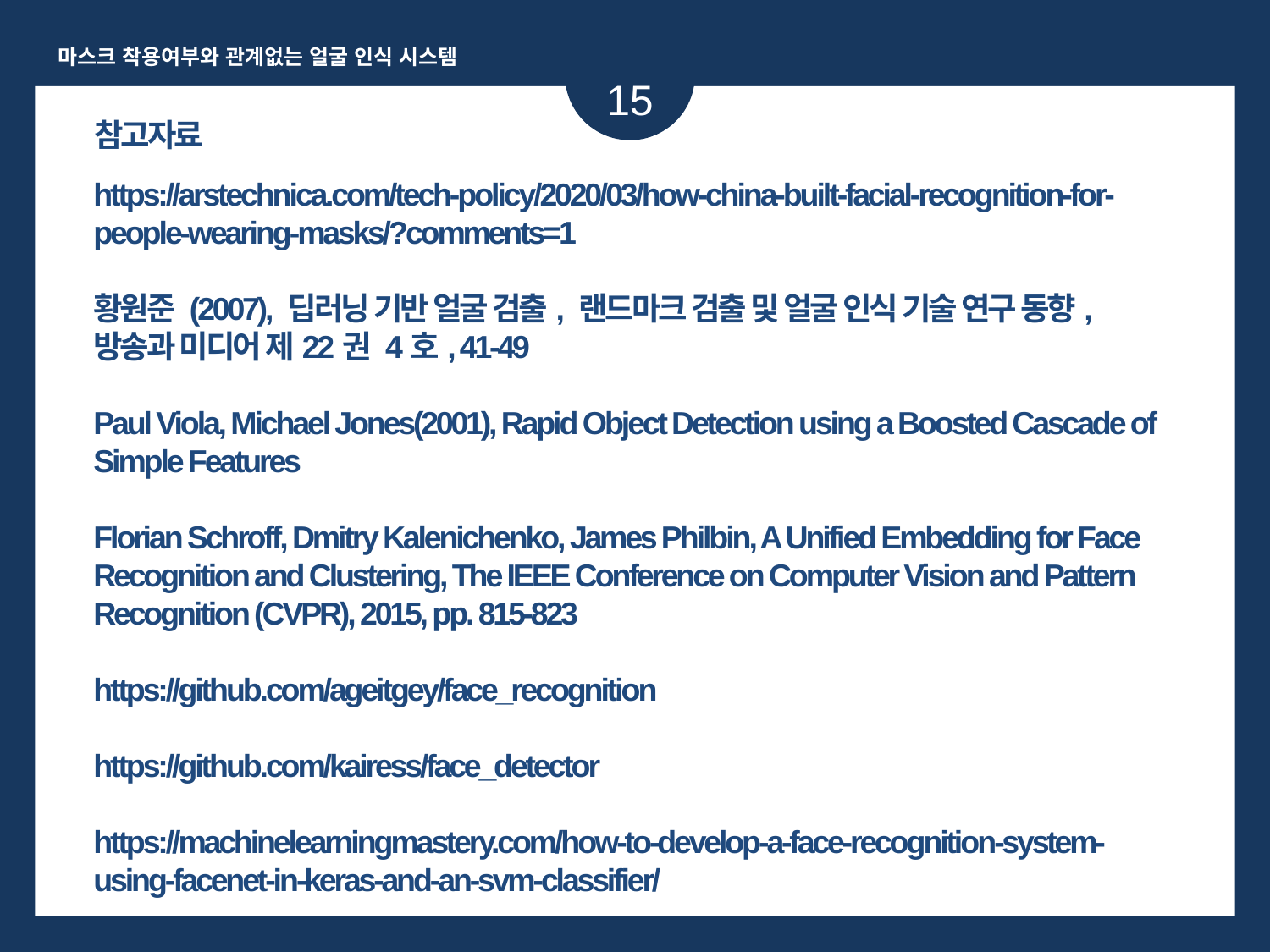

마스크 착용여부와 관계없는 얼굴 인식 시스템

15

참고자료
https://arstechnica.com/tech-policy/2020/03/how-china-built-facial-recognition-for-people-wearing-masks/?comments=1

황원준 (2007), 딥러닝 기반 얼굴 검출, 랜드마크 검출 및 얼굴 인식 기술 연구 동향, 방송과 미디어 제22권 4호, 41-49

Paul Viola, Michael Jones(2001), Rapid Object Detection using a Boosted Cascade of Simple Features

Florian Schroff, Dmitry Kalenichenko, James Philbin, A Unified Embedding for Face Recognition and Clustering, The IEEE Conference on Computer Vision and Pattern Recognition (CVPR), 2015, pp. 815-823

https://github.com/ageitgey/face_recognition

https://github.com/kairess/face_detector

https://machinelearningmastery.com/how-to-develop-a-face-recognition-system-using-facenet-in-keras-and-an-svm-classifier/